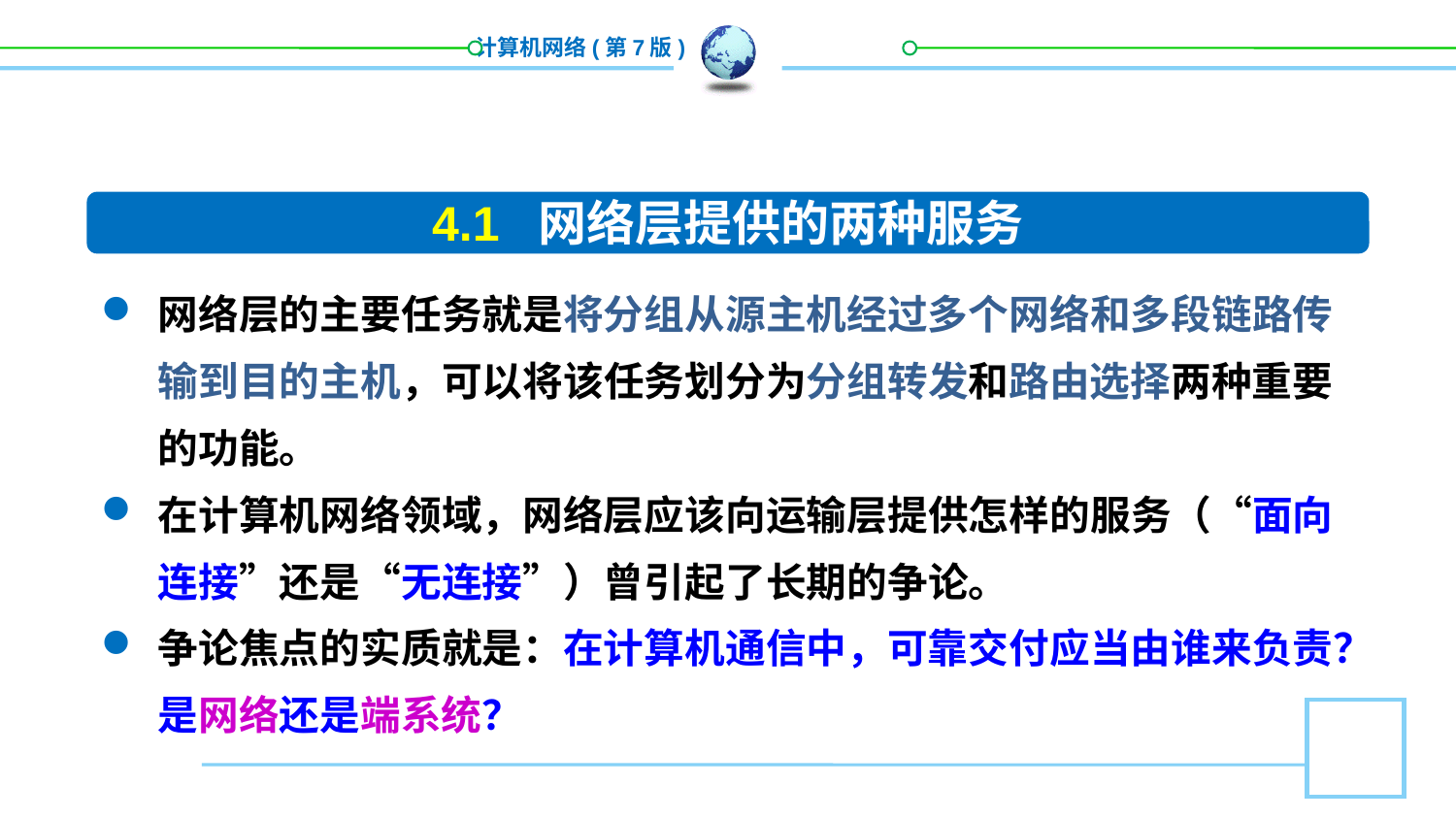

4.1  网络层提供的两种服务

网络层的主要任务就是将分组从源主机经过多个网络和多段链路传输到目的主机，可以将该任务划分为分组转发和路由选择两种重要的功能。
在计算机网络领域，网络层应该向运输层提供怎样的服务（“面向连接”还是“无连接”）曾引起了长期的争论。
争论焦点的实质就是：在计算机通信中，可靠交付应当由谁来负责？是网络还是端系统？